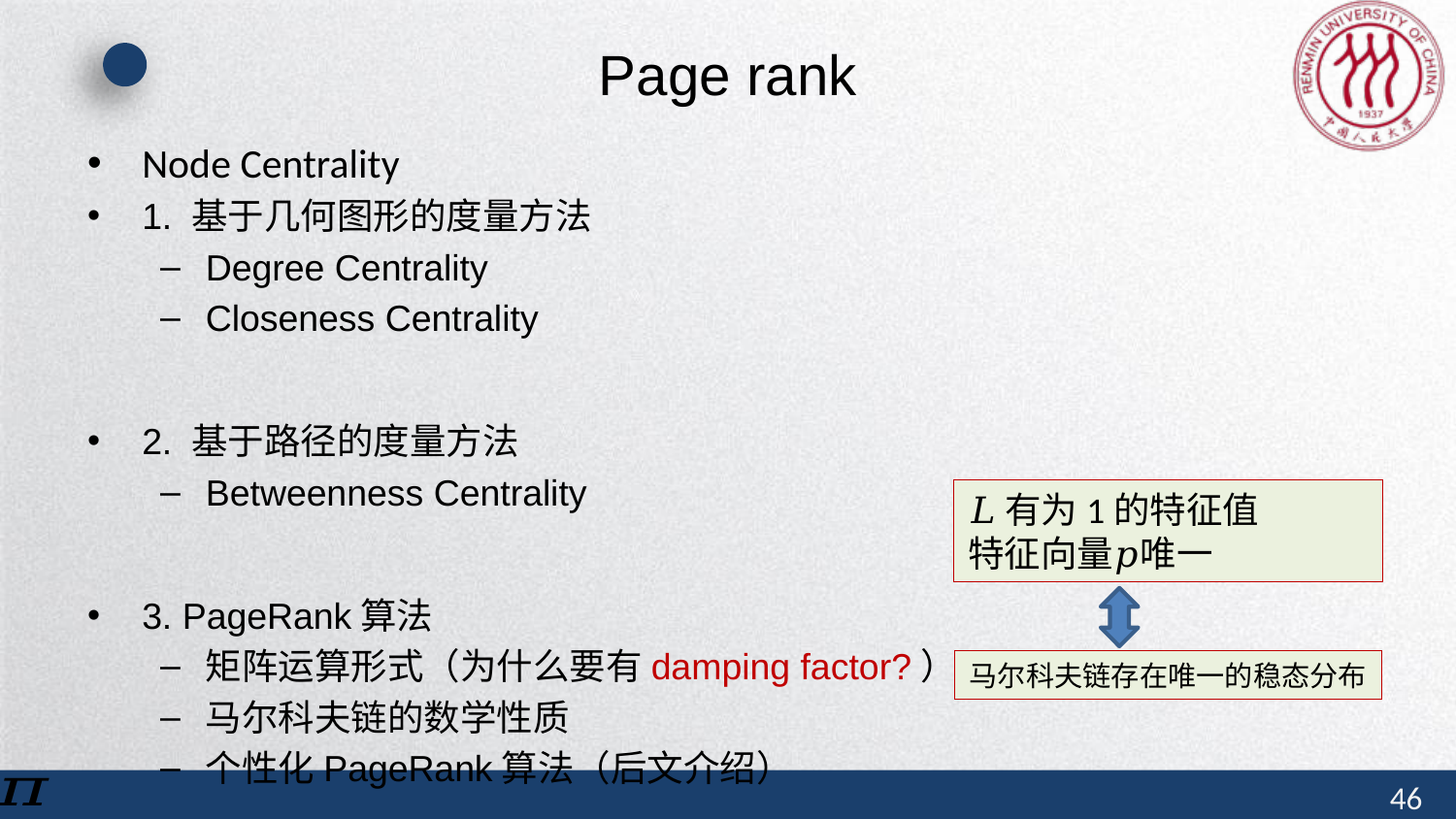

# Page rank
Node Centrality
1. 基于几何图形的度量方法
Degree Centrality
Closeness Centrality

2. 基于路径的度量方法
Betweenness Centrality

3. PageRank算法
矩阵运算形式（为什么要有damping factor?）
马尔科夫链的数学性质
个性化PageRank算法（后文介绍）
𝐿有为1的特征值
特征向量𝑝唯一

马尔科夫链存在唯一的稳态分布